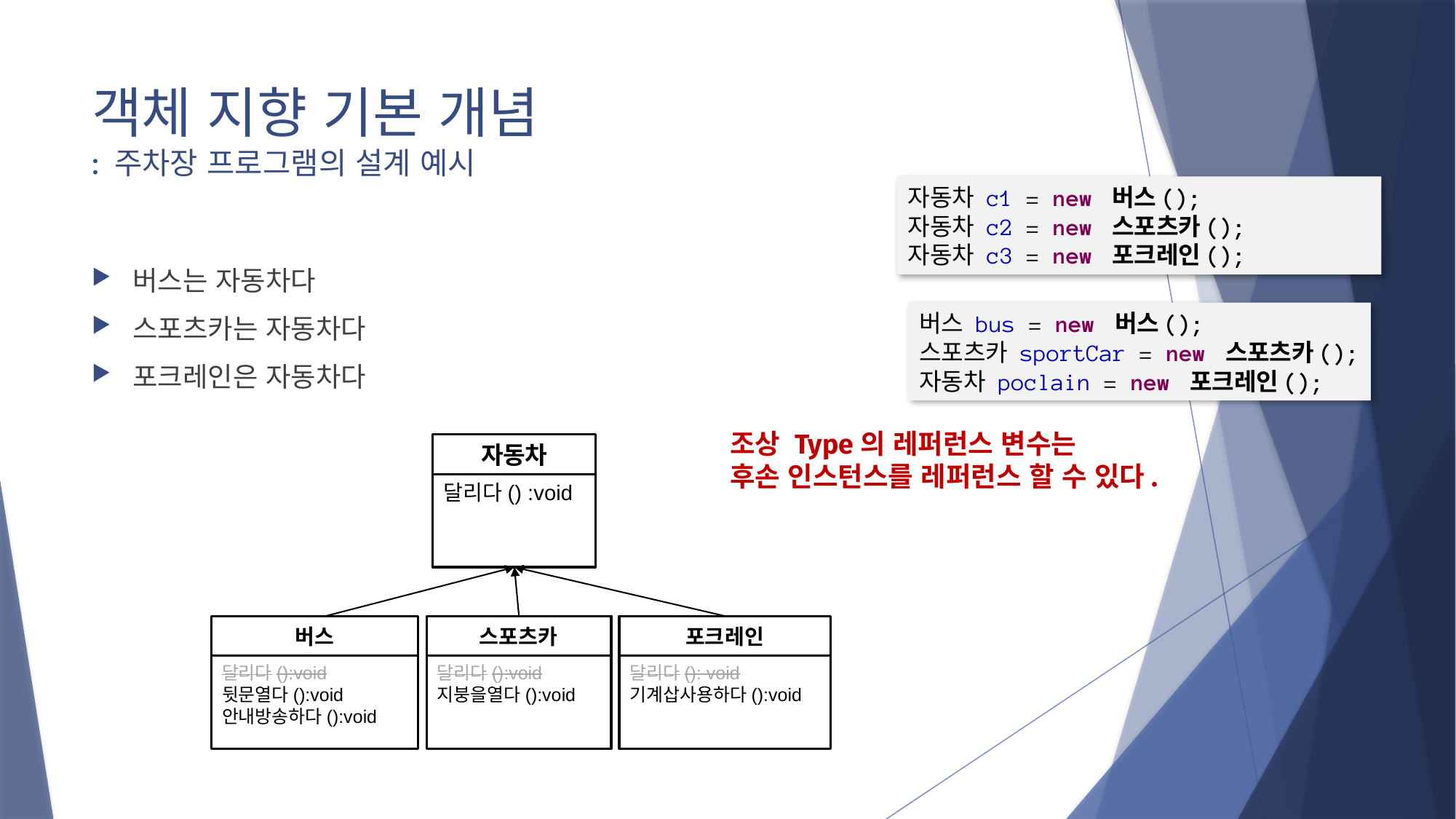

# 객체 지향 기본 개념 : 주차장 프로그램의 설계 예시
자동차 c1 = new 버스();
자동차 c2 = new 스포츠카();
자동차 c3 = new 포크레인();
버스는 자동차다
스포츠카는 자동차다
포크레인은 자동차다
버스 bus = new 버스();
스포츠카 sportCar = new 스포츠카();
자동차 poclain = new 포크레인();
조상 Type의 레퍼런스 변수는
후손 인스턴스를 레퍼런스 할 수 있다.
자동차
달리다() :void
버스
달리다():void
뒷문열다():void
안내방송하다():void
스포츠카
달리다():void
지붕을열다():void
포크레인
달리다(): void
기계삽사용하다():void